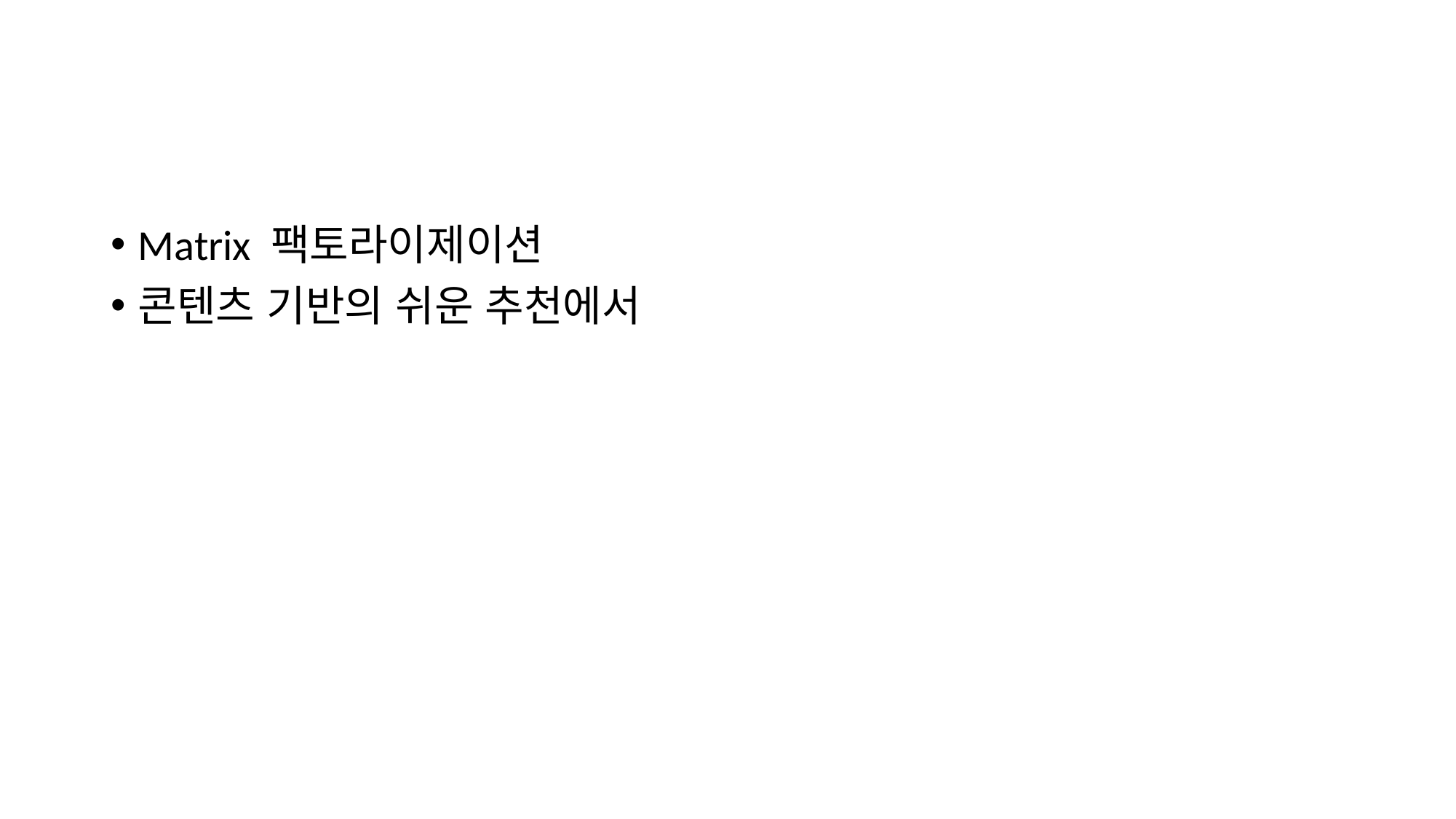

#
Matrix 팩토라이제이션
콘텐츠 기반의 쉬운 추천에서